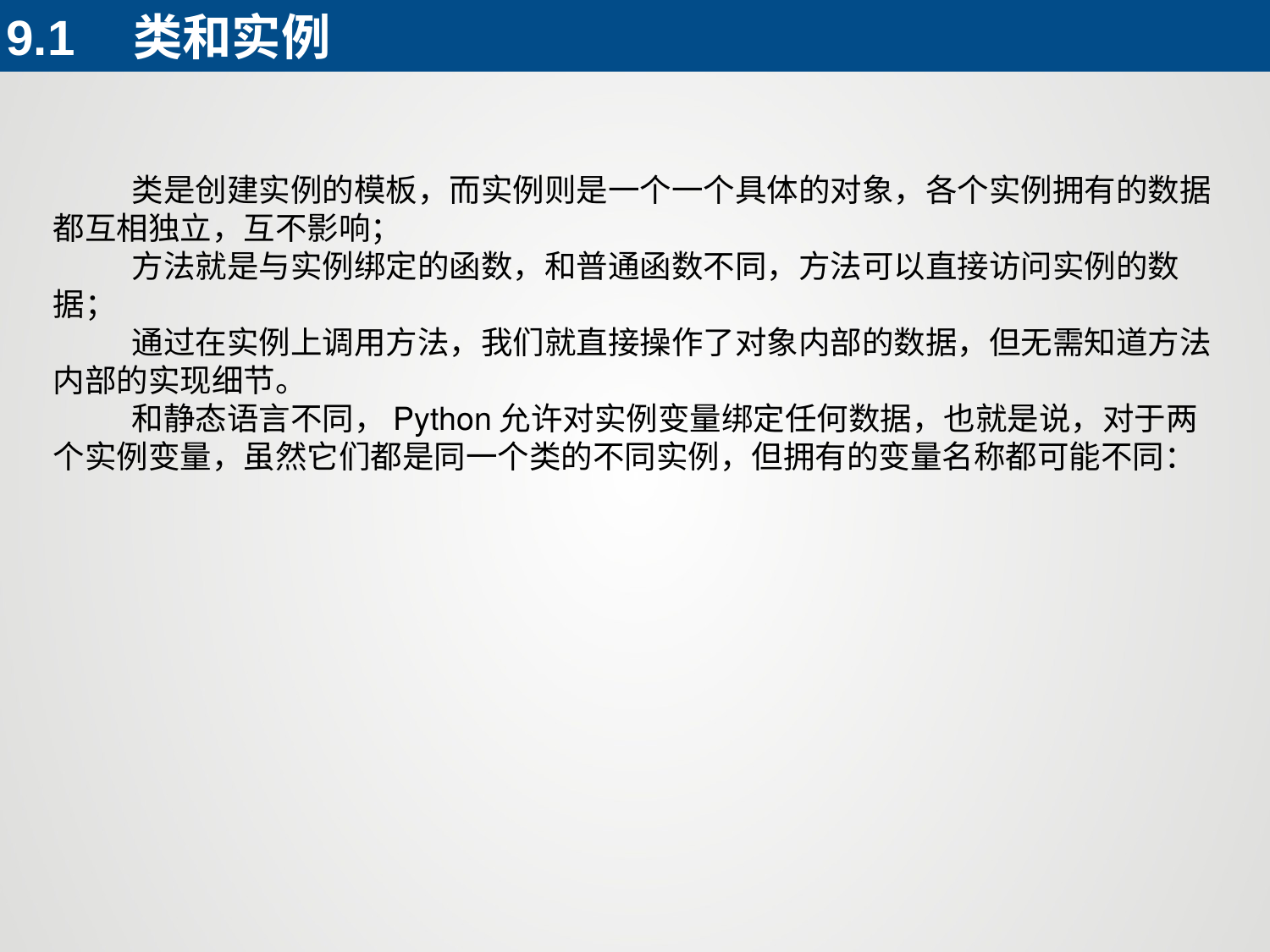

9.1	类和实例
        类是创建实例的模板，而实例则是一个一个具体的对象，各个实例拥有的数据都互相独立，互不影响；
        方法就是与实例绑定的函数，和普通函数不同，方法可以直接访问实例的数据；
        通过在实例上调用方法，我们就直接操作了对象内部的数据，但无需知道方法内部的实现细节。
        和静态语言不同，Python允许对实例变量绑定任何数据，也就是说，对于两个实例变量，虽然它们都是同一个类的不同实例，但拥有的变量名称都可能不同：